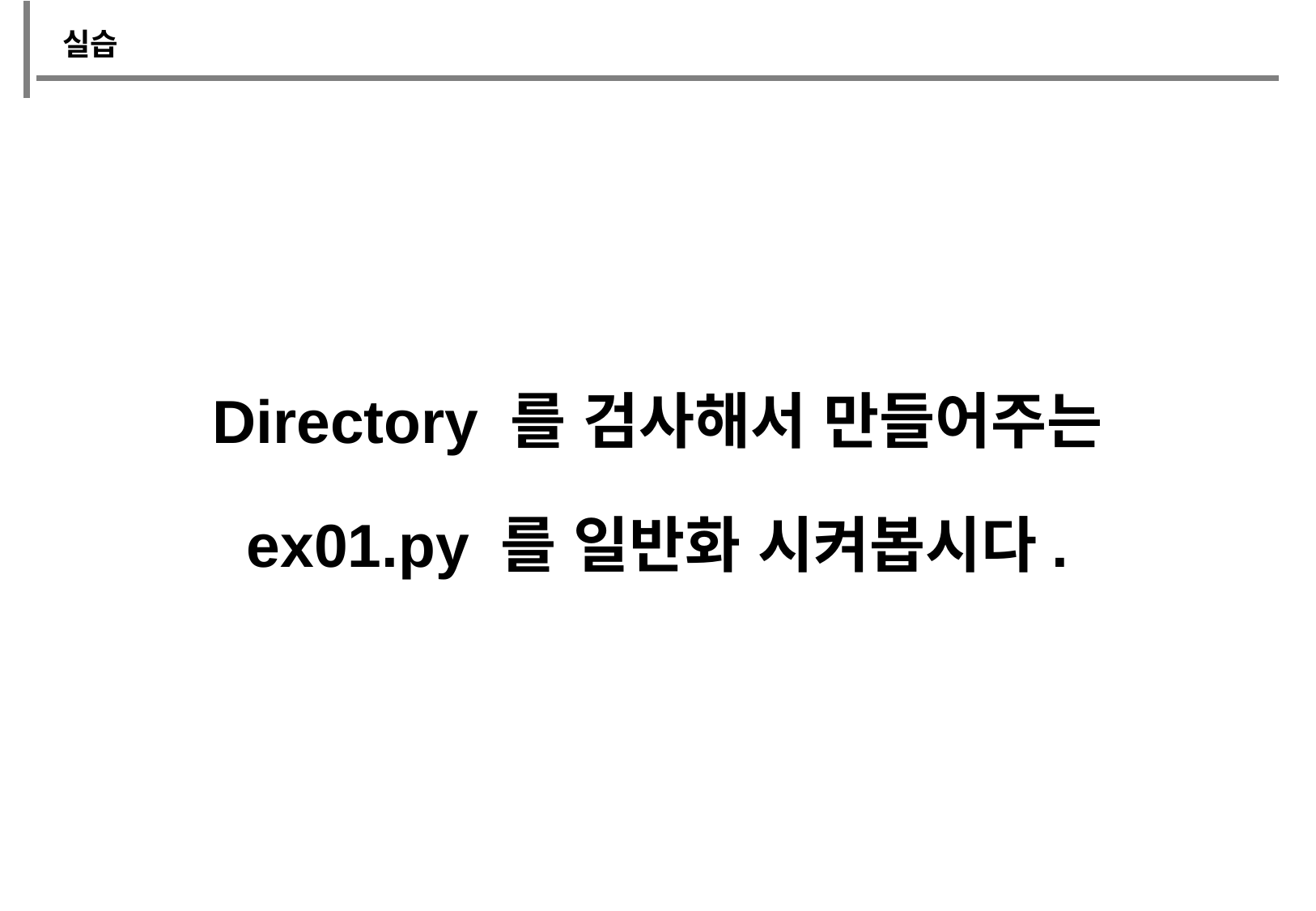

실습

Directory 를 검사해서 만들어주는
ex01.py 를 일반화 시켜봅시다.